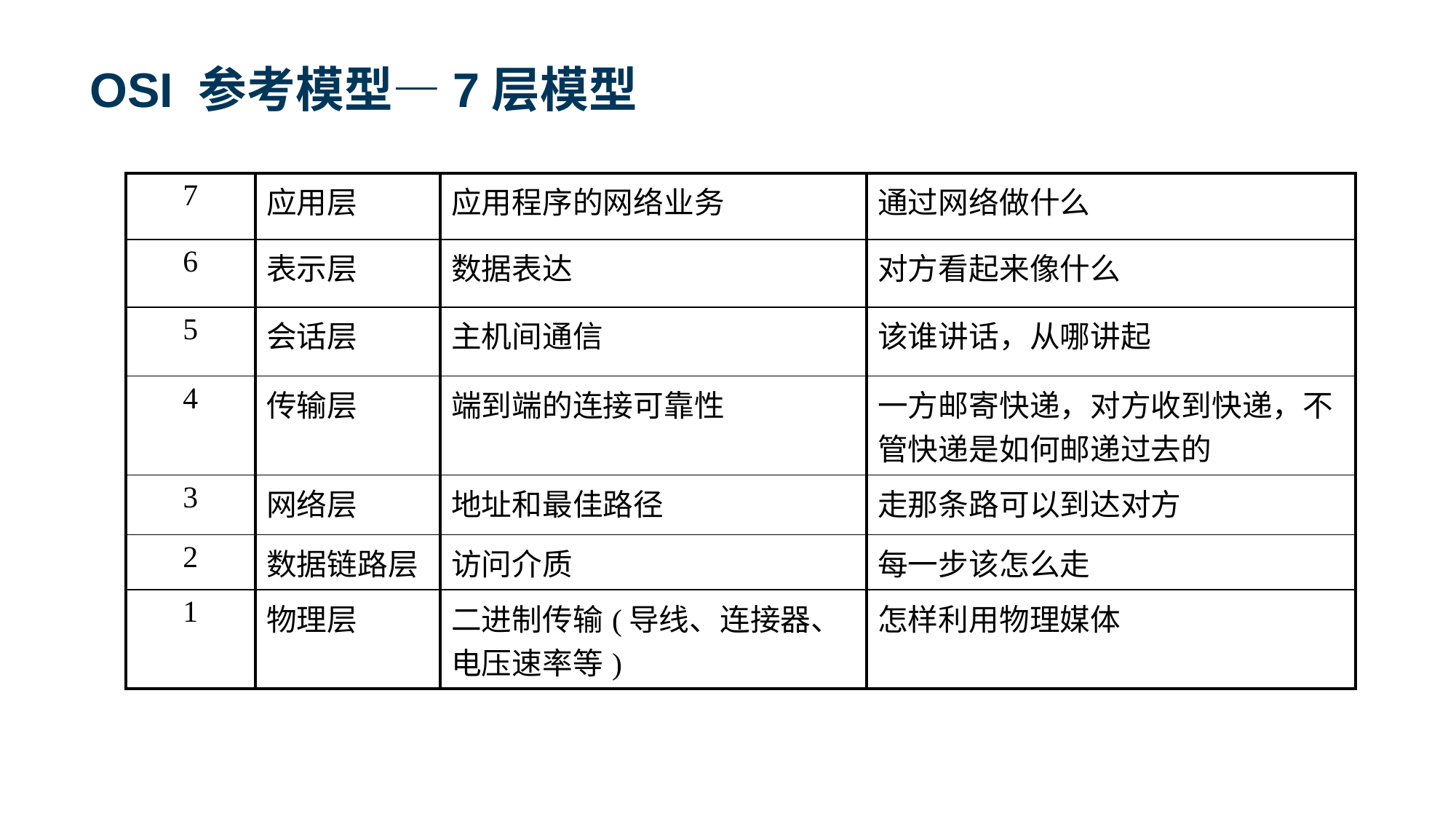

# OSI 参考模型—7层模型

| 7 | 应用层 | 应用程序的网络业务 | 通过网络做什么 |
| --- | --- | --- | --- |
| 6 | 表示层 | 数据表达 | 对方看起来像什么 |
| 5 | 会话层 | 主机间通信 | 该谁讲话，从哪讲起 |
| 4 | 传输层 | 端到端的连接可靠性 | 一方邮寄快递，对方收到快递，不管快递是如何邮递过去的 |
| 3 | 网络层 | 地址和最佳路径 | 走那条路可以到达对方 |
| 2 | 数据链路层 | 访问介质 | 每一步该怎么走 |
| 1 | 物理层 | 二进制传输(导线、连接器、电压速率等) | 怎样利用物理媒体 |